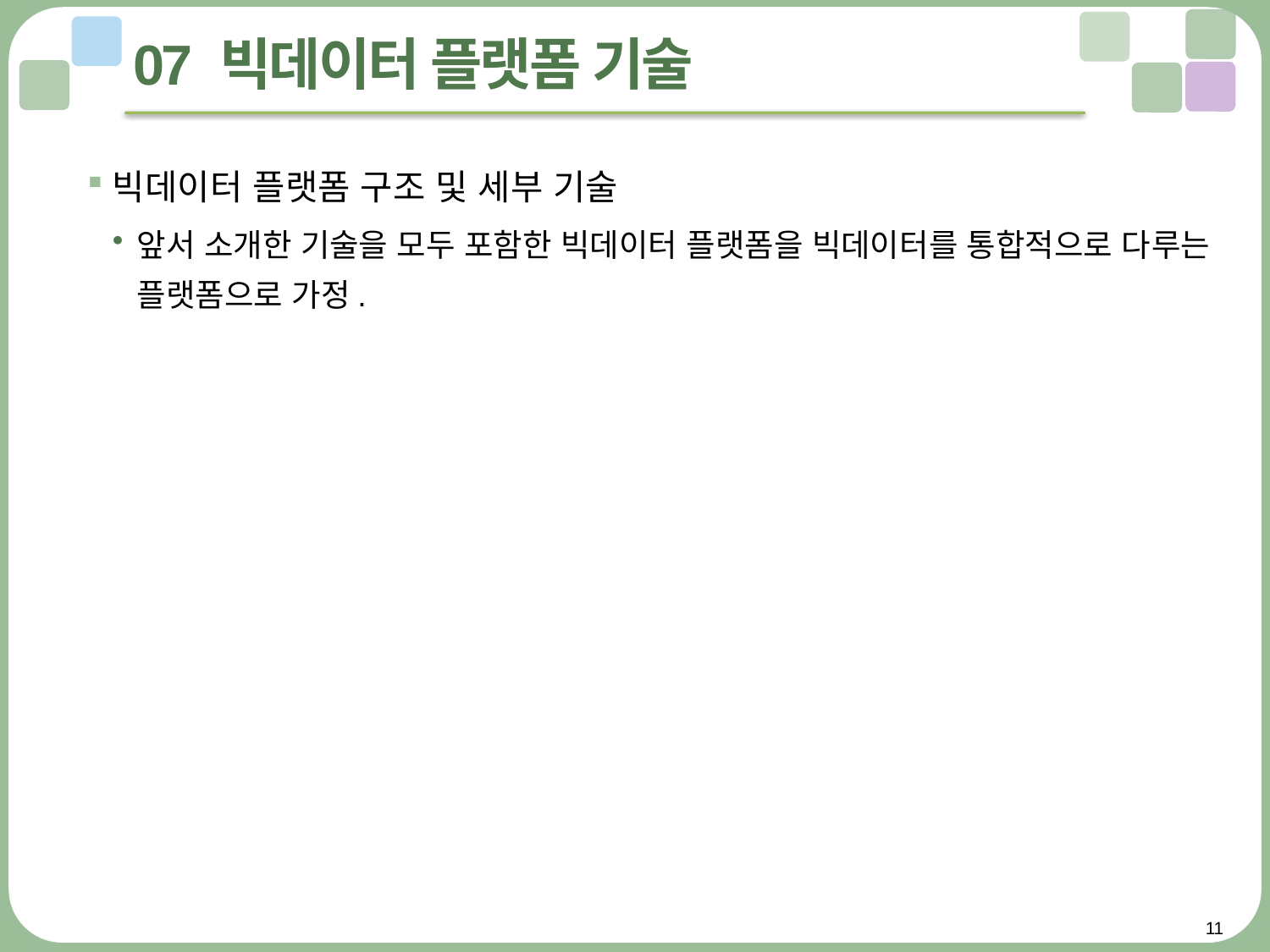

# 07 빅데이터 플랫폼 기술
빅데이터 플랫폼 구조 및 세부 기술
앞서 소개한 기술을 모두 포함한 빅데이터 플랫폼을 빅데이터를 통합적으로 다루는 플랫폼으로 가정.